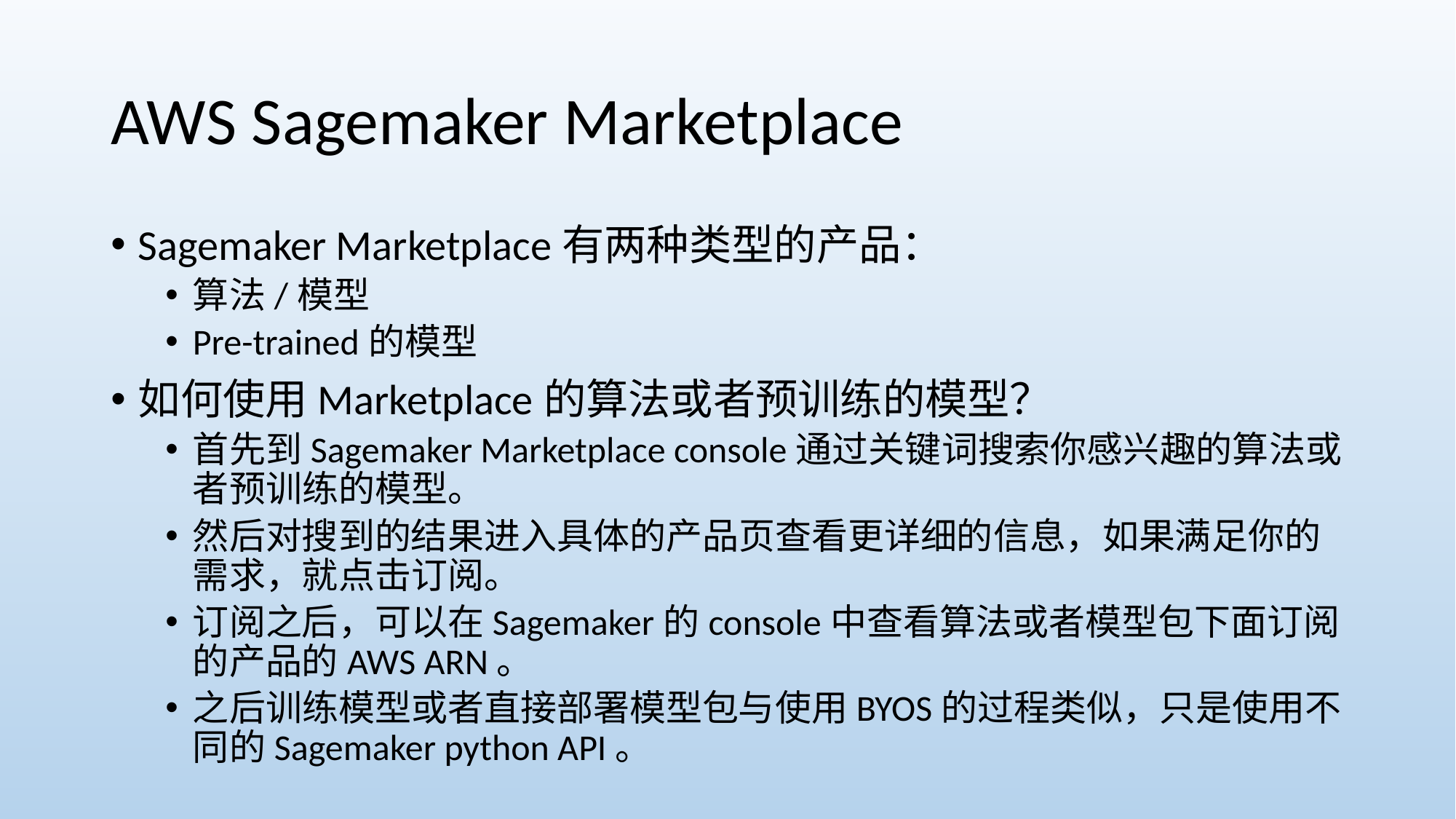

# AWS Sagemaker Marketplace
Sagemaker Marketplace有两种类型的产品：
算法/模型
Pre-trained的模型
如何使用Marketplace的算法或者预训练的模型？
首先到Sagemaker Marketplace console通过关键词搜索你感兴趣的算法或者预训练的模型。
然后对搜到的结果进入具体的产品页查看更详细的信息，如果满足你的需求，就点击订阅。
订阅之后，可以在Sagemaker的console中查看算法或者模型包下面订阅的产品的AWS ARN。
之后训练模型或者直接部署模型包与使用BYOS的过程类似，只是使用不同的Sagemaker python API。